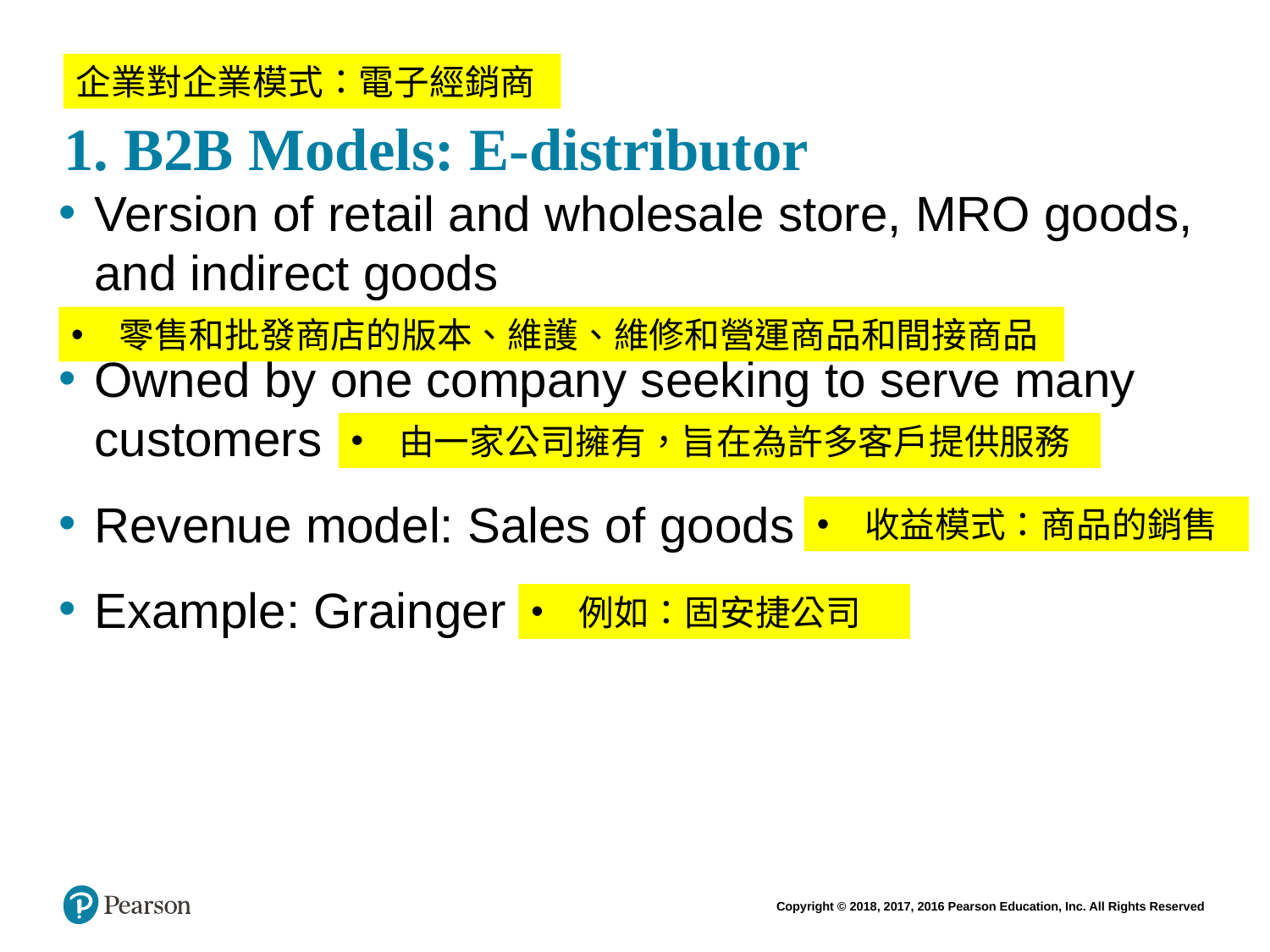

# 1. B2B Models: E-distributor
企業對企業模式：電子經銷商
Version of retail and wholesale store, MRO goods, and indirect goods
Owned by one company seeking to serve many customers
Revenue model: Sales of goods
Example: Grainger
零售和批發商店的版本、維護、維修和營運商品和間接商品
由一家公司擁有，旨在為許多客戶提供服務
收益模式：商品的銷售
例如：固安捷公司